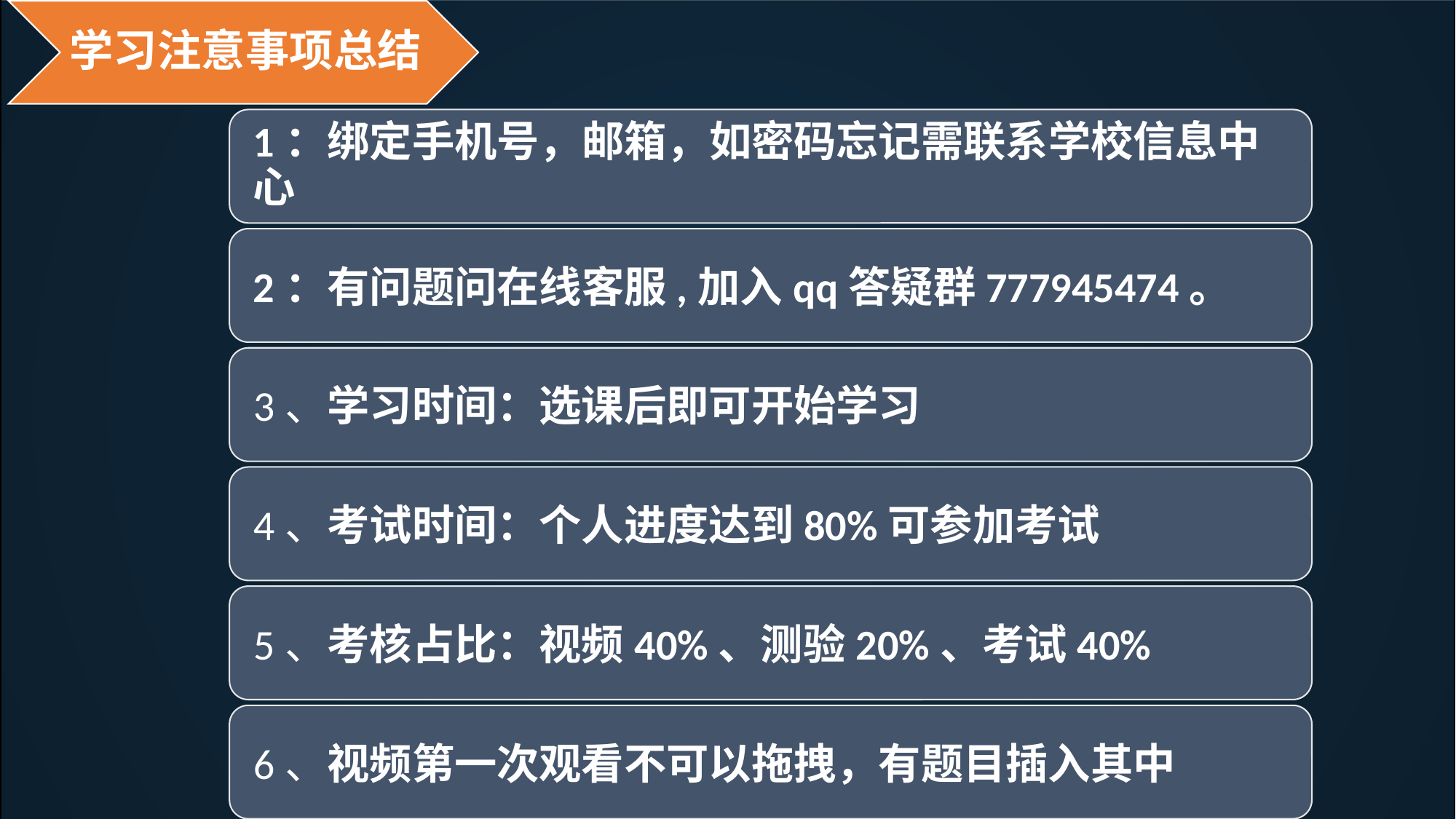

学习注意事项总结
1：绑定手机号，邮箱，如密码忘记需联系学校信息中心
2：有问题问在线客服,加入qq答疑群777945474。
3、学习时间：选课后即可开始学习
4、考试时间：个人进度达到80%可参加考试
5、考核占比：视频40%、测验20%、考试40%
6、视频第一次观看不可以拖拽，有题目插入其中